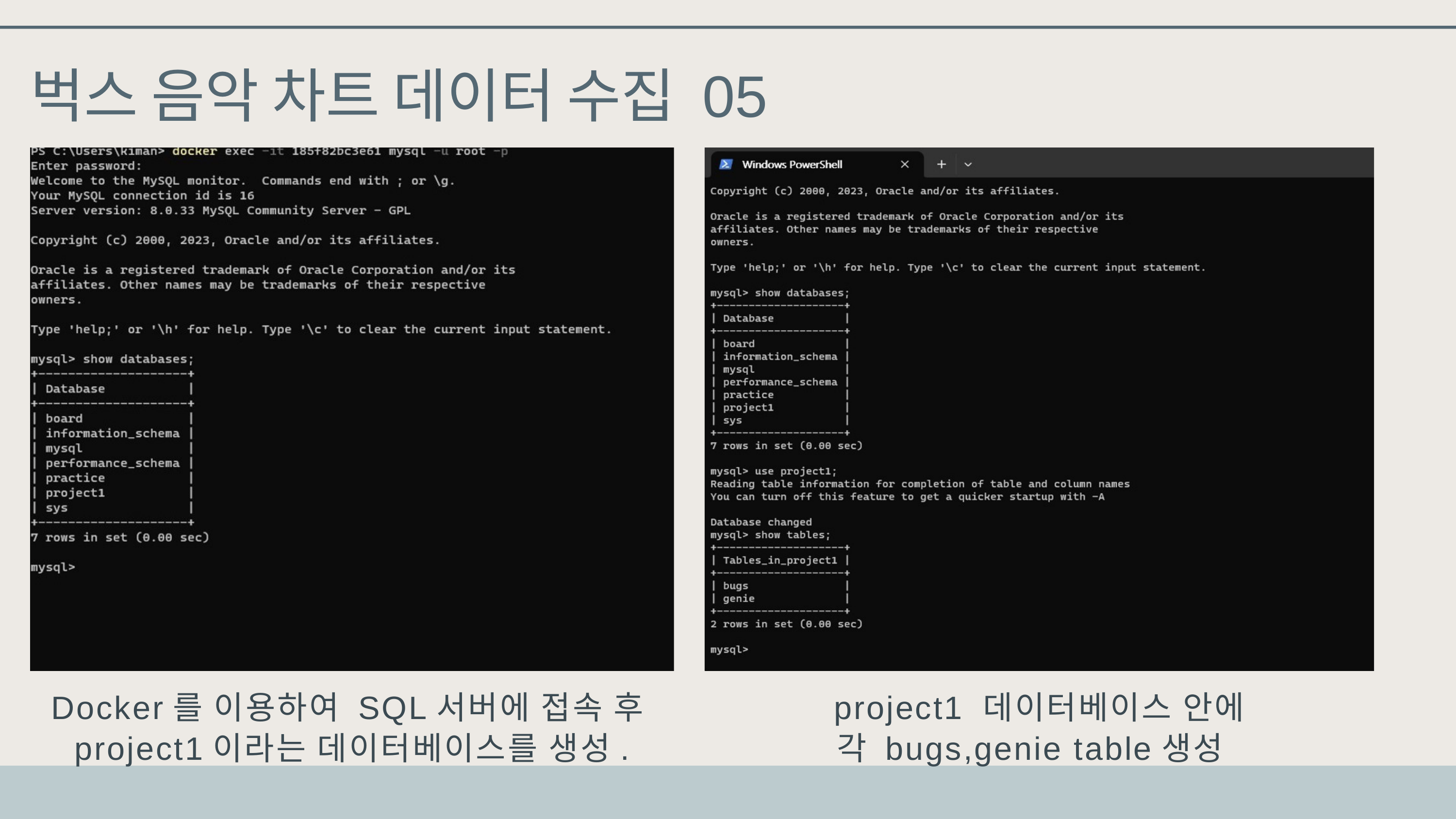

벅스 음악 차트 데이터 수집 05

Docker를 이용하여 SQL서버에 접속 후
project1이라는 데이터베이스를 생성.
project1 데이터베이스 안에
각 bugs,genie table생성